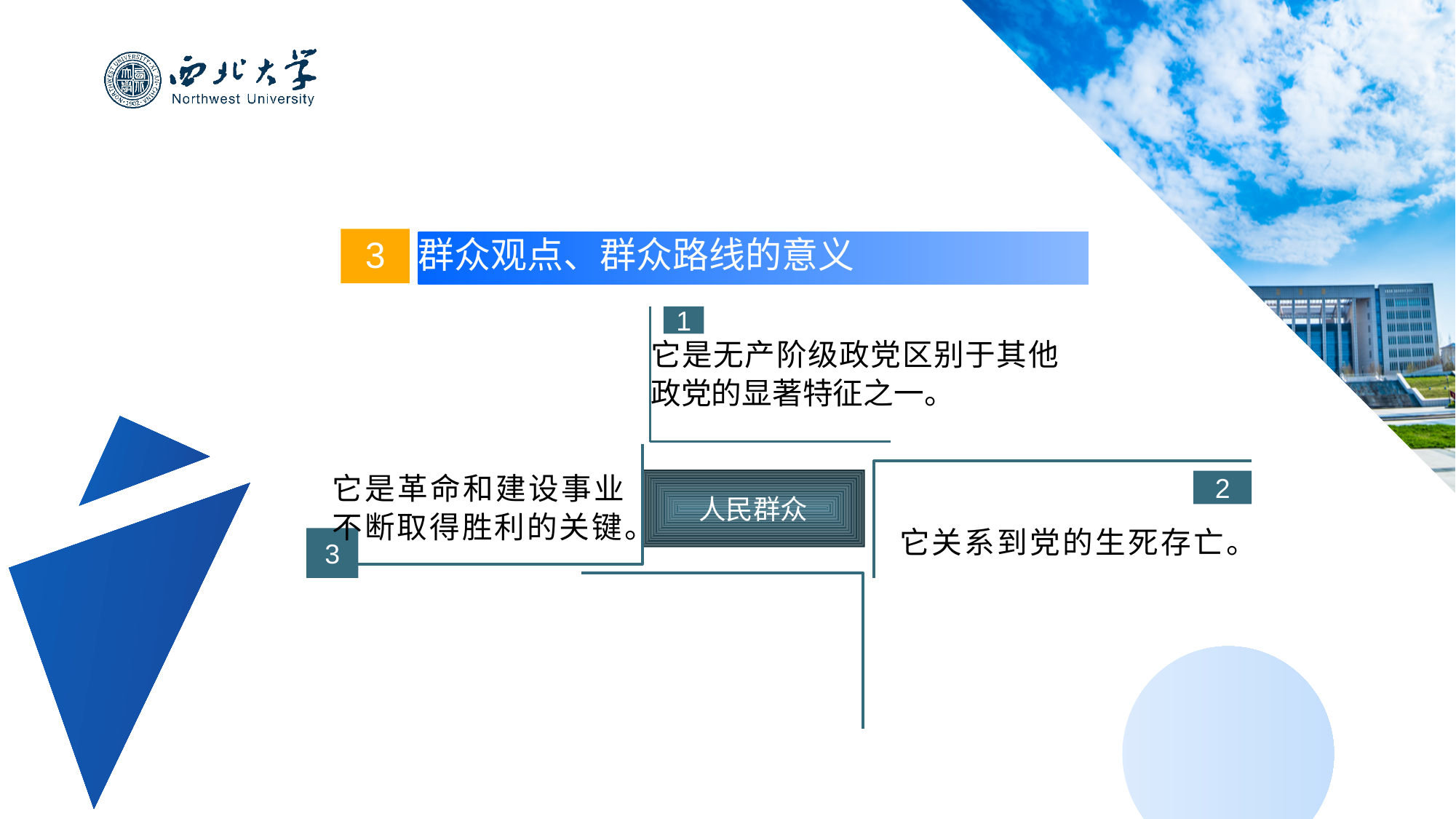

3
群众观点、群众路线的意义

1

它是无产阶级政党区别于其他政党的显著特征之一。

它是革命和建设事业不断取得胜利的关键。
人民群众
2
它关系到党的生死存亡。
3